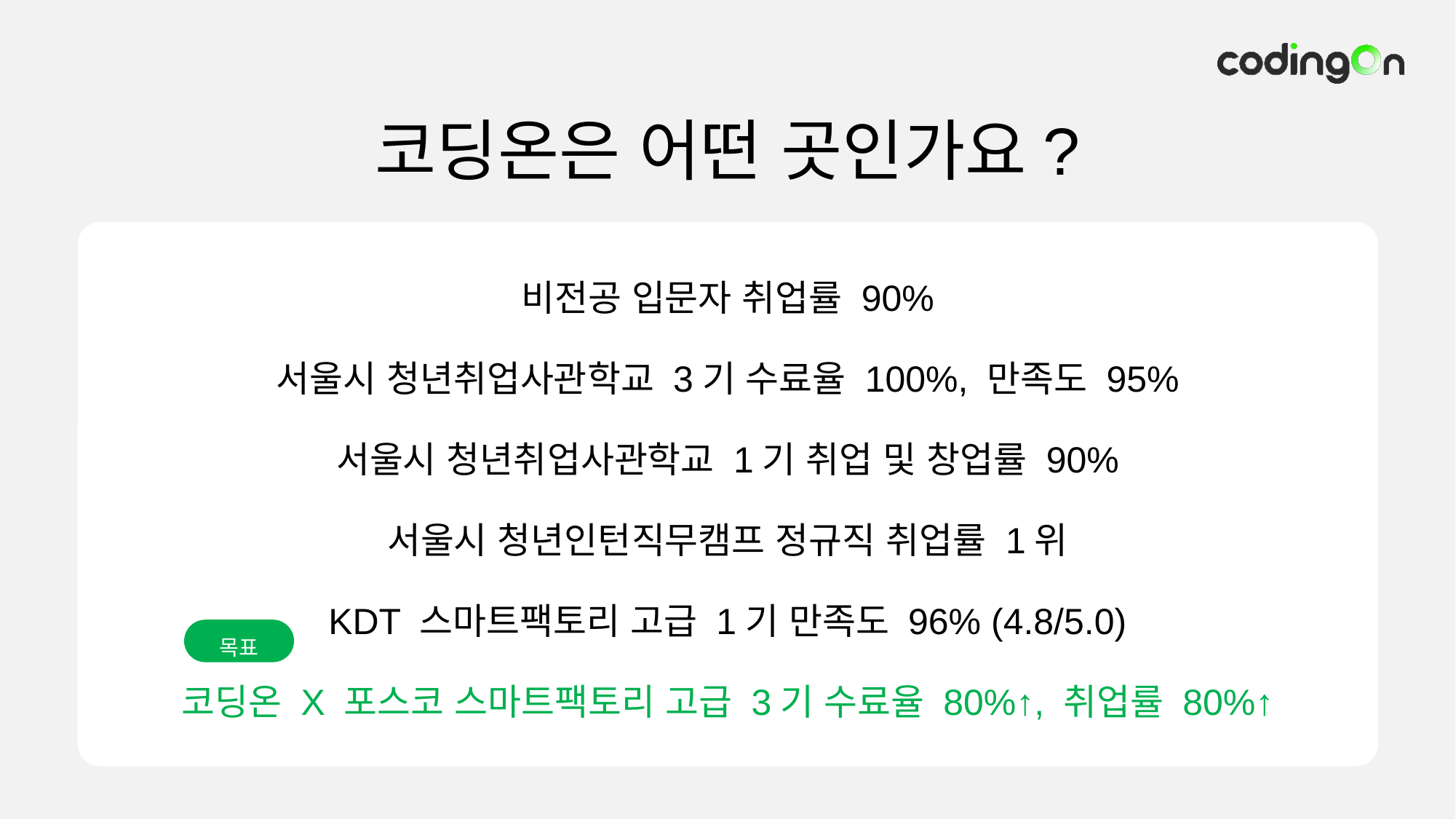

# 코딩온은 어떤 곳인가요?

비전공 입문자 취업률 90%
서울시 청년취업사관학교 3기 수료율 100%, 만족도 95%
서울시 청년취업사관학교 1기 취업 및 창업률 90%
서울시 청년인턴직무캠프 정규직 취업률 1위
KDT 스마트팩토리 고급 1기 만족도 96% (4.8/5.0)
코딩온 X 포스코 스마트팩토리 고급 3기 수료율 80%↑, 취업률 80%↑

목표